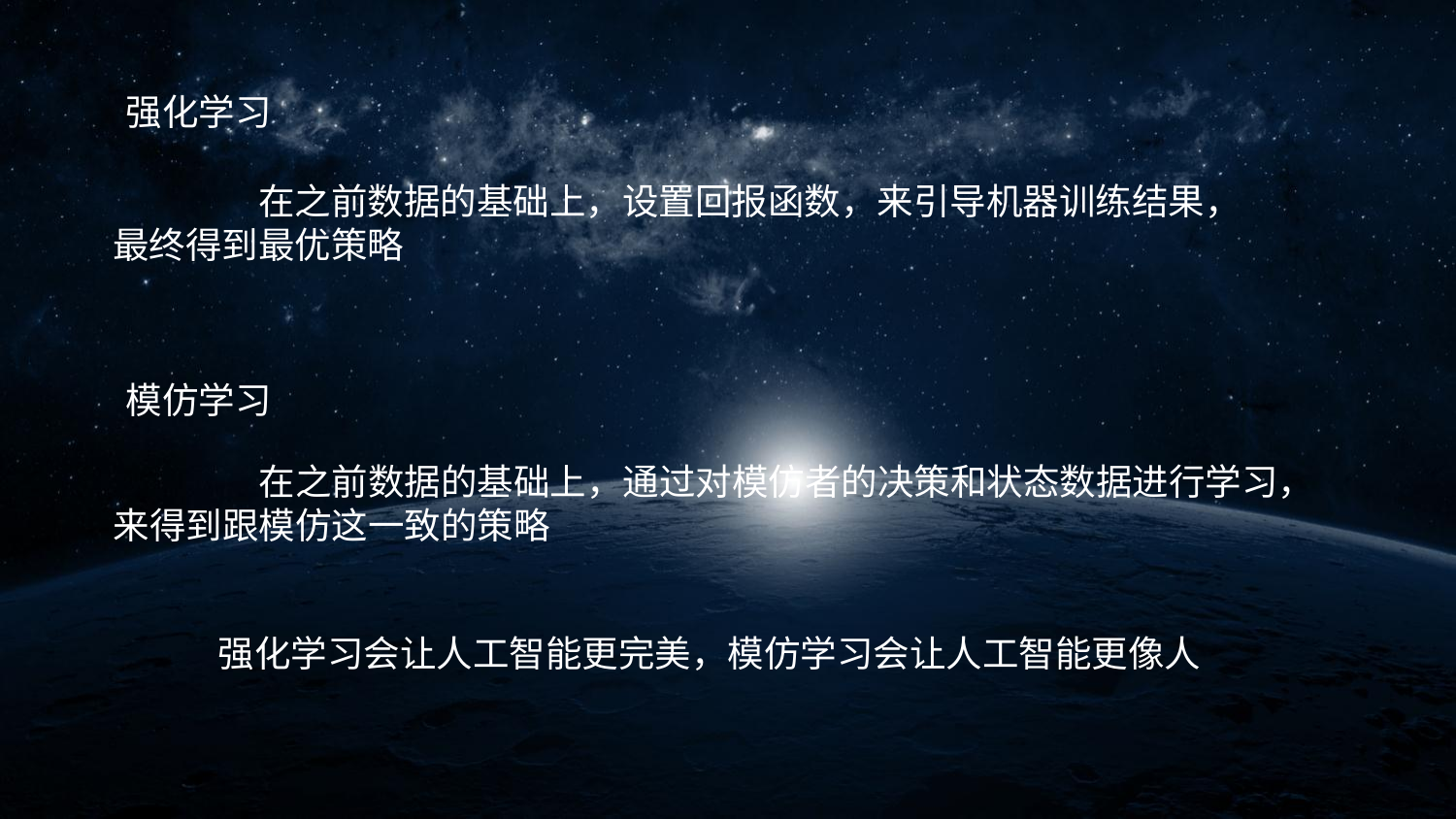

强化学习
	在之前数据的基础上，设置回报函数，来引导机器训练结果，
最终得到最优策略
模仿学习
	在之前数据的基础上，通过对模仿者的决策和状态数据进行学习，
来得到跟模仿这一致的策略
强化学习会让人工智能更完美，模仿学习会让人工智能更像人